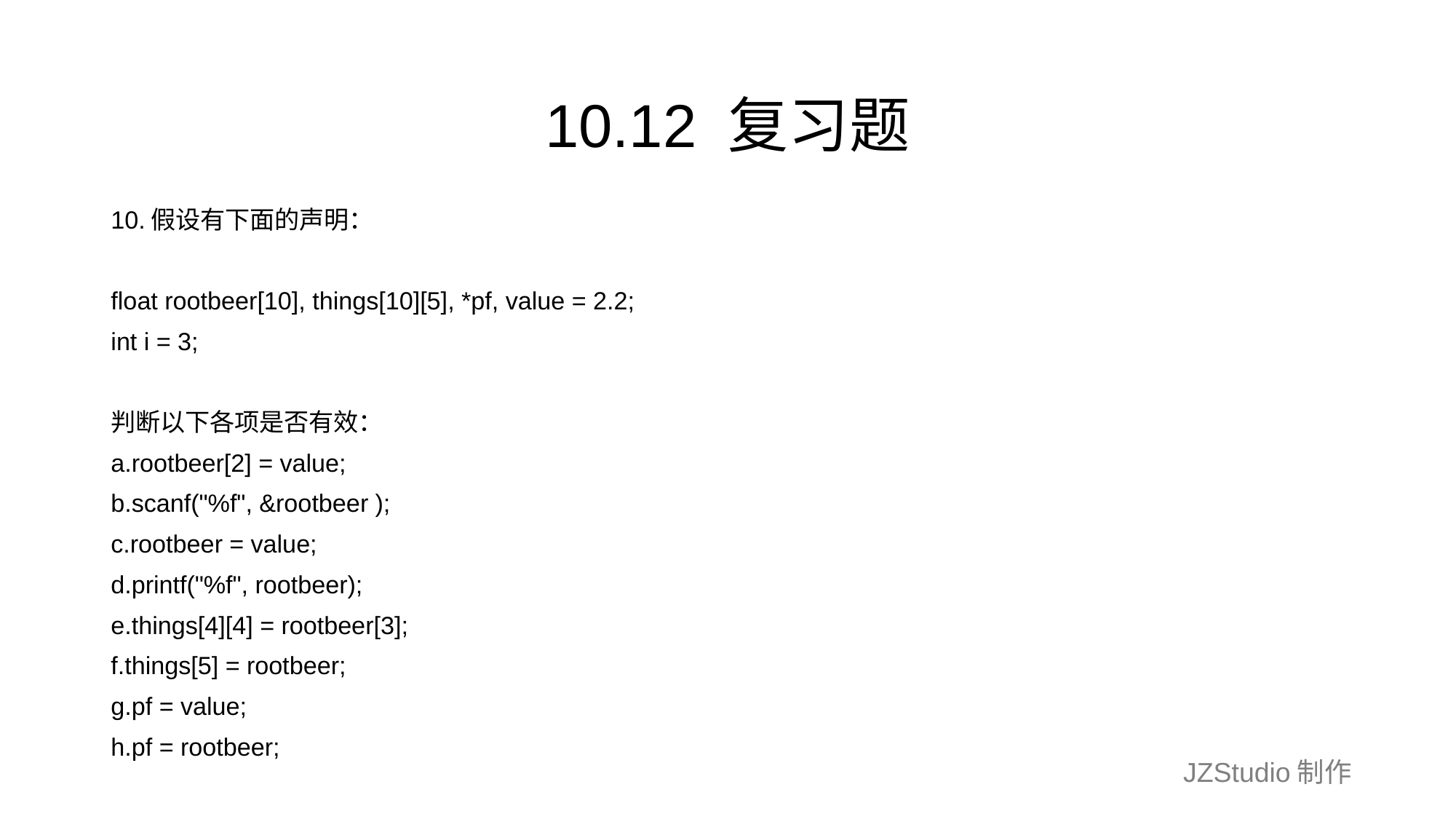

# 10.12 复习题
10.假设有下面的声明：

float rootbeer[10], things[10][5], *pf, value = 2.2;
int i = 3;

判断以下各项是否有效：
a.rootbeer[2] = value;
b.scanf("%f", &rootbeer );
c.rootbeer = value;
d.printf("%f", rootbeer);
e.things[4][4] = rootbeer[3];
f.things[5] = rootbeer;
g.pf = value;
h.pf = rootbeer;